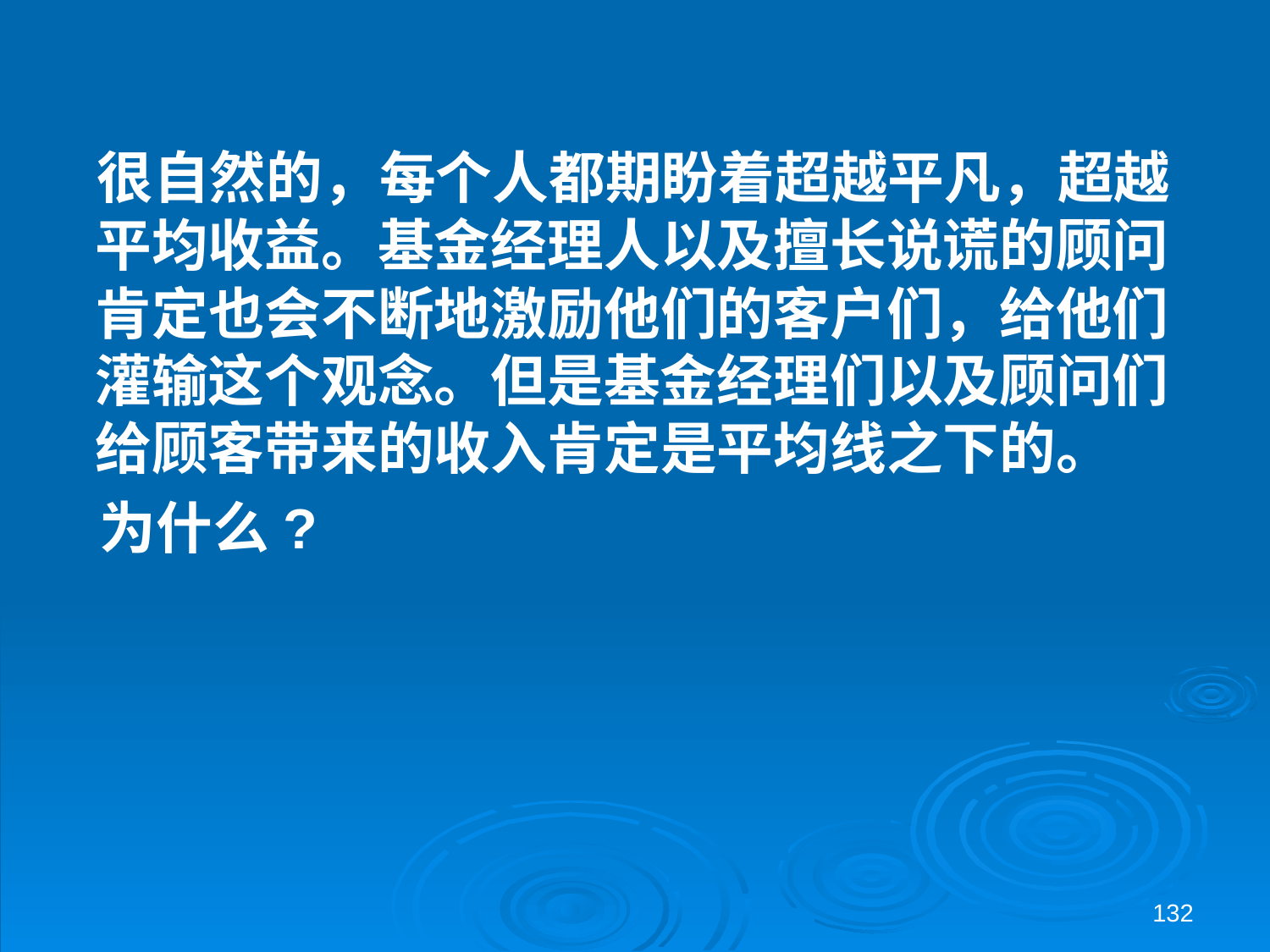

很自然的，每个人都期盼着超越平凡，超越平均收益。基金经理人以及擅长说谎的顾问肯定也会不断地激励他们的客户们，给他们灌输这个观念。但是基金经理们以及顾问们给顾客带来的收入肯定是平均线之下的。
   为什么?
132